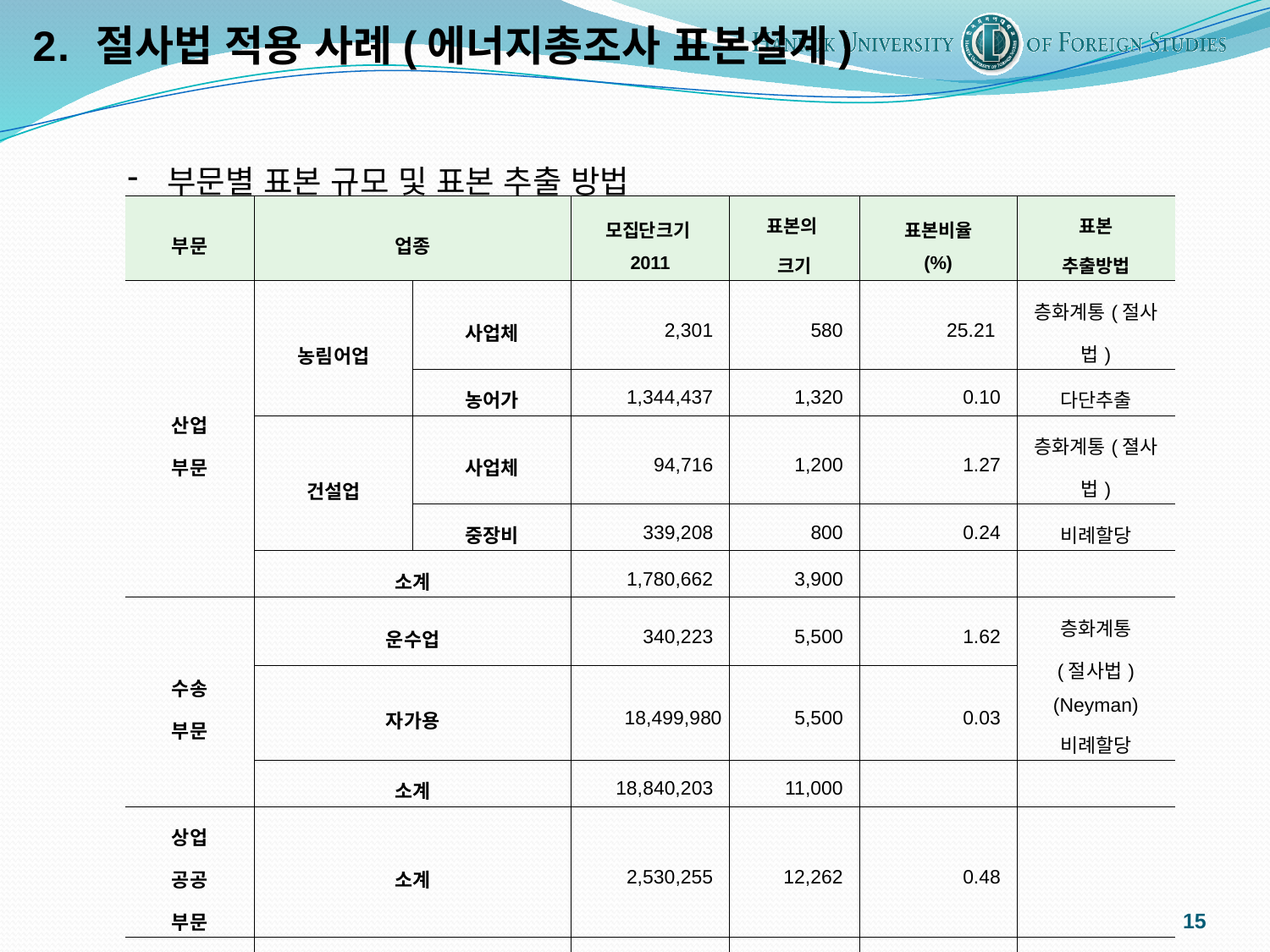

절사법 적용 사례(에너지총조사 표본설계)

부문별 표본 규모 및 표본 추출 방법

| 부문 | 업종 |  | 모집단크기 2011 | 표본의 크기 | 표본비율 (%) | 표본 추출방법 |
| --- | --- | --- | --- | --- | --- | --- |
| 산업 부문 | 농림어업 | 사업체 | 2,301 | 580 | 25.21 | 층화계통(절사법) |
|  |  | 농어가 | 1,344,437 | 1,320 | 0.10 | 다단추출 |
|  | 건설업 | 사업체 | 94,716 | 1,200 | 1.27 | 층화계통(졀사법) |
|  |  | 중장비 | 339,208 | 800 | 0.24 | 비례할당 |
|  | 소계 |  | 1,780,662 | 3,900 |  |  |
| 수송 부문 | 운수업 |  | 340,223 | 5,500 | 1.62 | 층화계통 (절사법) (Neyman) 비례할당 |
|  | 자가용 |  | 18,499,980 | 5,500 | 0.03 |  |
|  | 소계 |  | 18,840,203 | 11,000 |  |  |
| 상업 공공 부문 | 소계 |  | 2,530,255 | 12,262 | 0.48 |  |
| 가계 부문 | 가계부문 |  | 14,104,767 | 8,000 | 0.06 | 다단추출 |
| 합계 (100) |  |  | 37,255,887 | 35,162 |  |  |
15